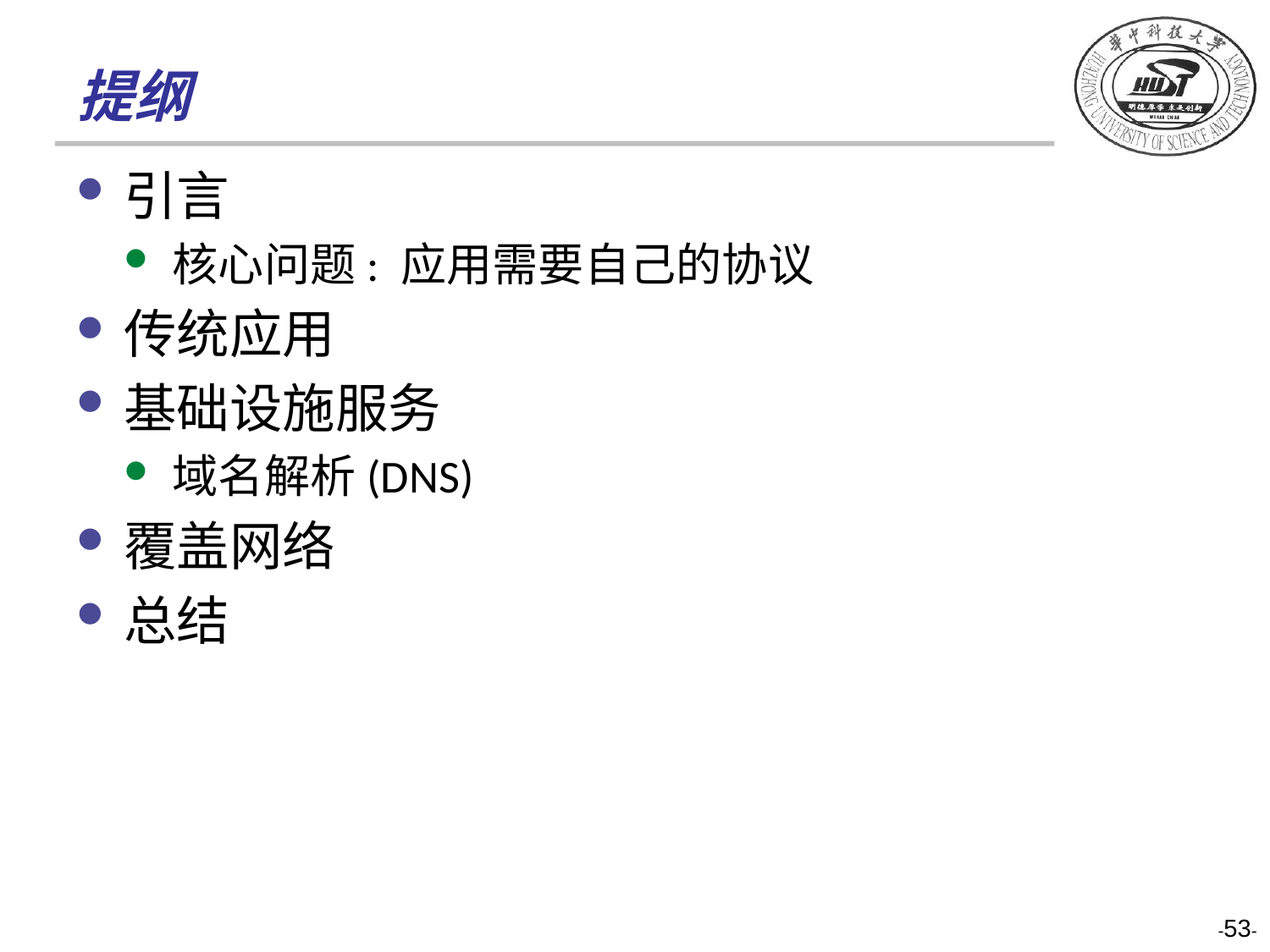

# 提纲
引言
核心问题: 应用需要自己的协议
传统应用
基础设施服务
域名解析(DNS)
覆盖网络
总结
-53-